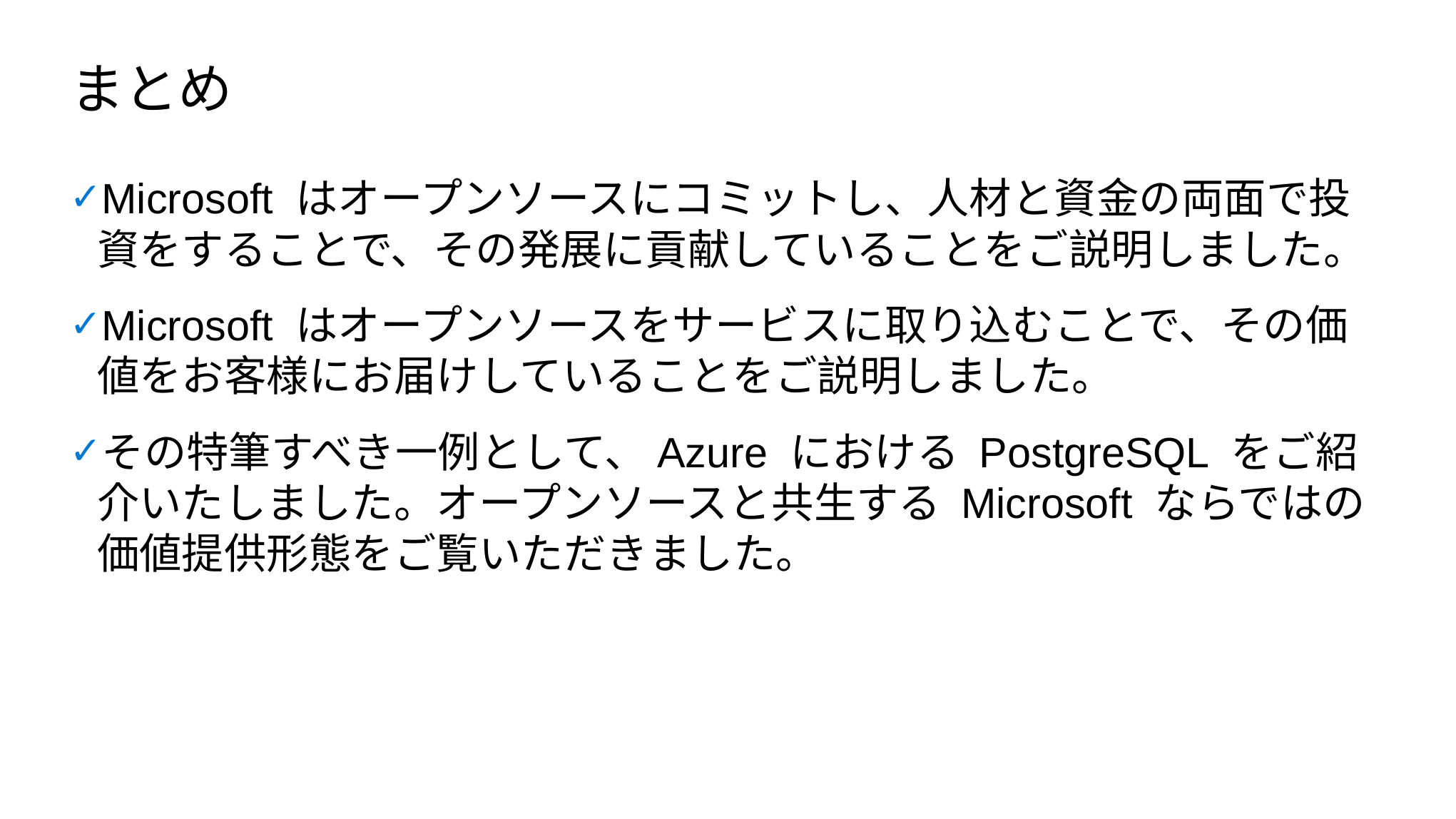

# まとめ
Microsoft はオープンソースにコミットし、人材と資金の両面で投資をすることで、その発展に貢献していることをご説明しました。

Microsoft はオープンソースをサービスに取り込むことで、その価値をお客様にお届けしていることをご説明しました。

その特筆すべき一例として、Azure における PostgreSQL をご紹介いたしました。オープンソースと共生する Microsoft ならではの価値提供形態をご覧いただきました。